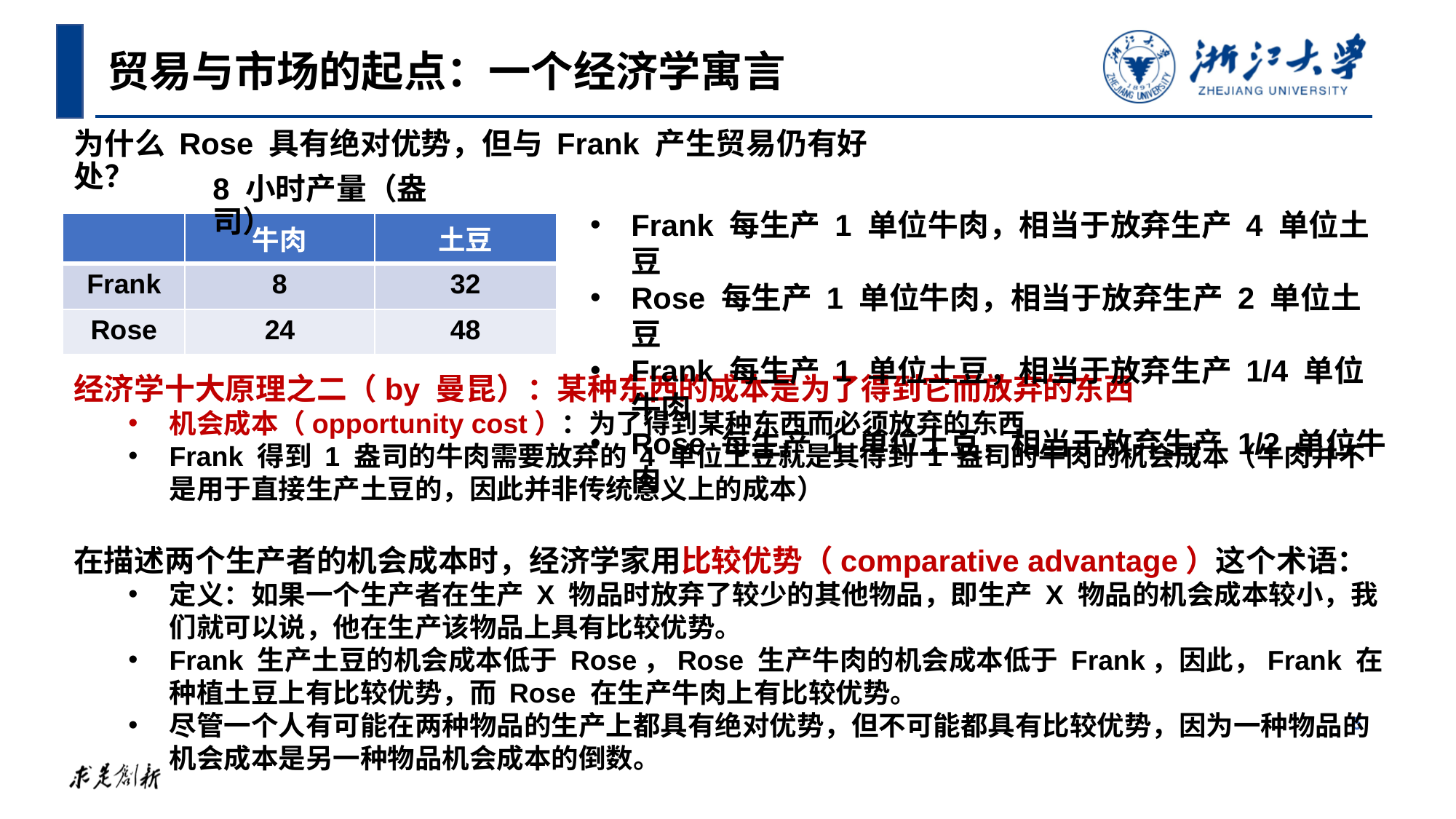

贸易与市场的起点：一个经济学寓言
为什么 Rose 具有绝对优势，但与 Frank 产生贸易仍有好处？
8 小时产量（盎司）
Frank 每生产 1 单位牛肉，相当于放弃生产 4 单位土豆
Rose 每生产 1 单位牛肉，相当于放弃生产 2 单位土豆
Frank 每生产 1 单位土豆，相当于放弃生产 1/4 单位牛肉
Rose 每生产 1 单位土豆，相当于放弃生产 1/2 单位牛肉
|  | 牛肉 | 土豆 |
| --- | --- | --- |
| Frank | 8 | 32 |
| Rose | 24 | 48 |
经济学十大原理之二（by 曼昆）：某种东西的成本是为了得到它而放弃的东西
机会成本（opportunity cost）：为了得到某种东西而必须放弃的东西
Frank 得到 1 盎司的牛肉需要放弃的 4 单位土豆就是其得到 1 盎司的牛肉的机会成本（牛肉并不是用于直接生产土豆的，因此并非传统意义上的成本）

在描述两个生产者的机会成本时，经济学家用比较优势（comparative advantage）这个术语：
定义：如果一个生产者在生产 X 物品时放弃了较少的其他物品，即生产 X 物品的机会成本较小，我们就可以说，他在生产该物品上具有比较优势。
Frank 生产土豆的机会成本低于 Rose，Rose 生产牛肉的机会成本低于 Frank，因此，Frank 在种植土豆上有比较优势，而 Rose 在生产牛肉上有比较优势。
尽管一个人有可能在两种物品的生产上都具有绝对优势，但不可能都具有比较优势，因为一种物品的机会成本是另一种物品机会成本的倒数。
6